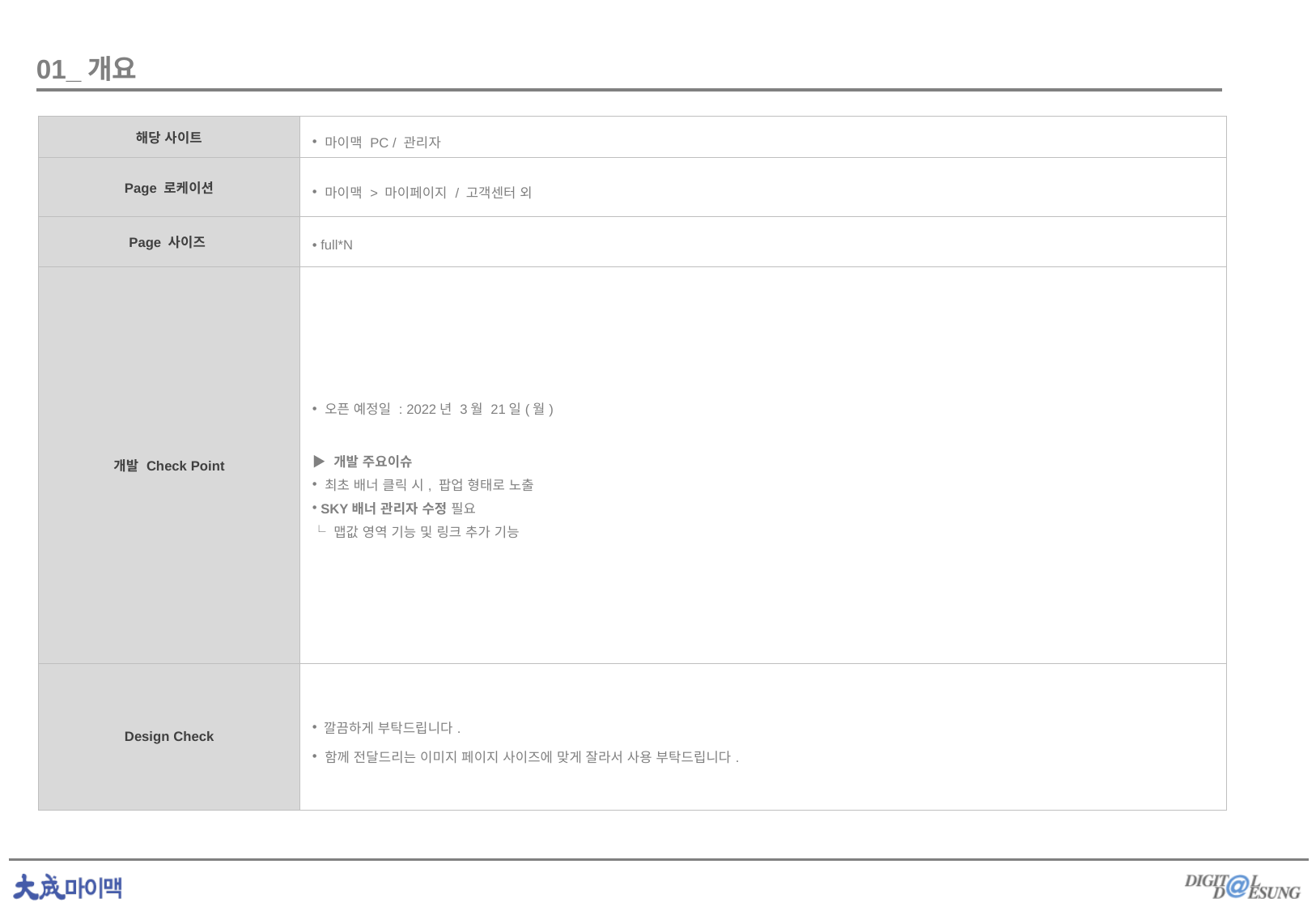

01_개요
| 해당 사이트 | 마이맥 PC / 관리자 |
| --- | --- |
| Page 로케이션 | 마이맥 > 마이페이지 / 고객센터 외 |
| Page 사이즈 | full\*N |
| 개발 Check Point | 오픈 예정일 : 2022년 3월 21일(월) ▶ 개발 주요이슈 최초 배너 클릭 시, 팝업 형태로 노출 SKY배너 관리자 수정 필요 └ 맵값 영역 기능 및 링크 추가 기능 |
| Design Check | 깔끔하게 부탁드립니다. 함께 전달드리는 이미지 페이지 사이즈에 맞게 잘라서 사용 부탁드립니다. |